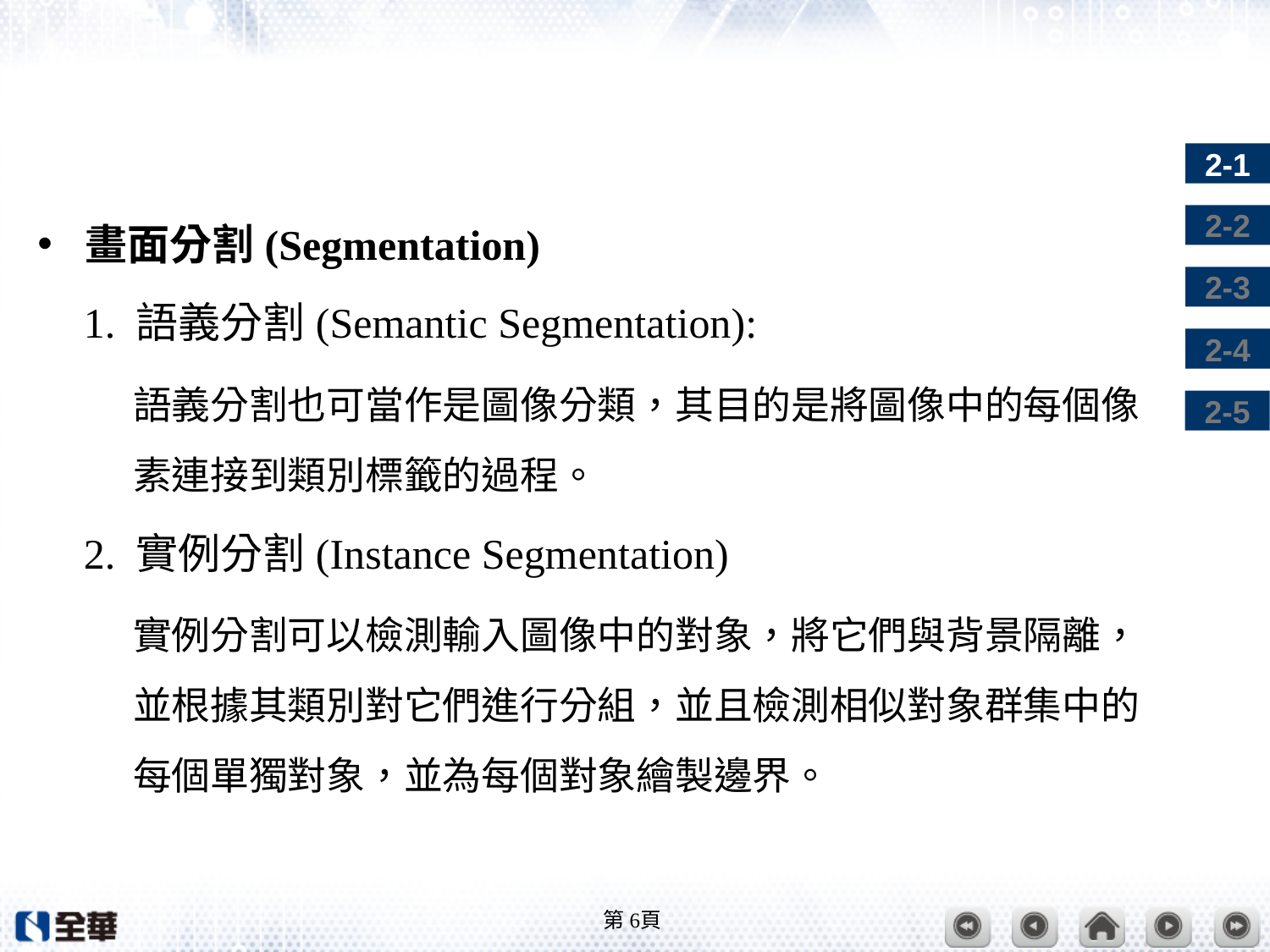

#
畫面分割(Segmentation)
	1. 語義分割(Semantic Segmentation):
	語義分割也可當作是圖像分類，其目的是將圖像中的每個像素連接到類別標籤的過程。
	2. 實例分割(Instance Segmentation)
	實例分割可以檢測輸入圖像中的對象，將它們與背景隔離，並根據其類別對它們進行分組，並且檢測相似對象群集中的每個單獨對象，並為每個對象繪製邊界。